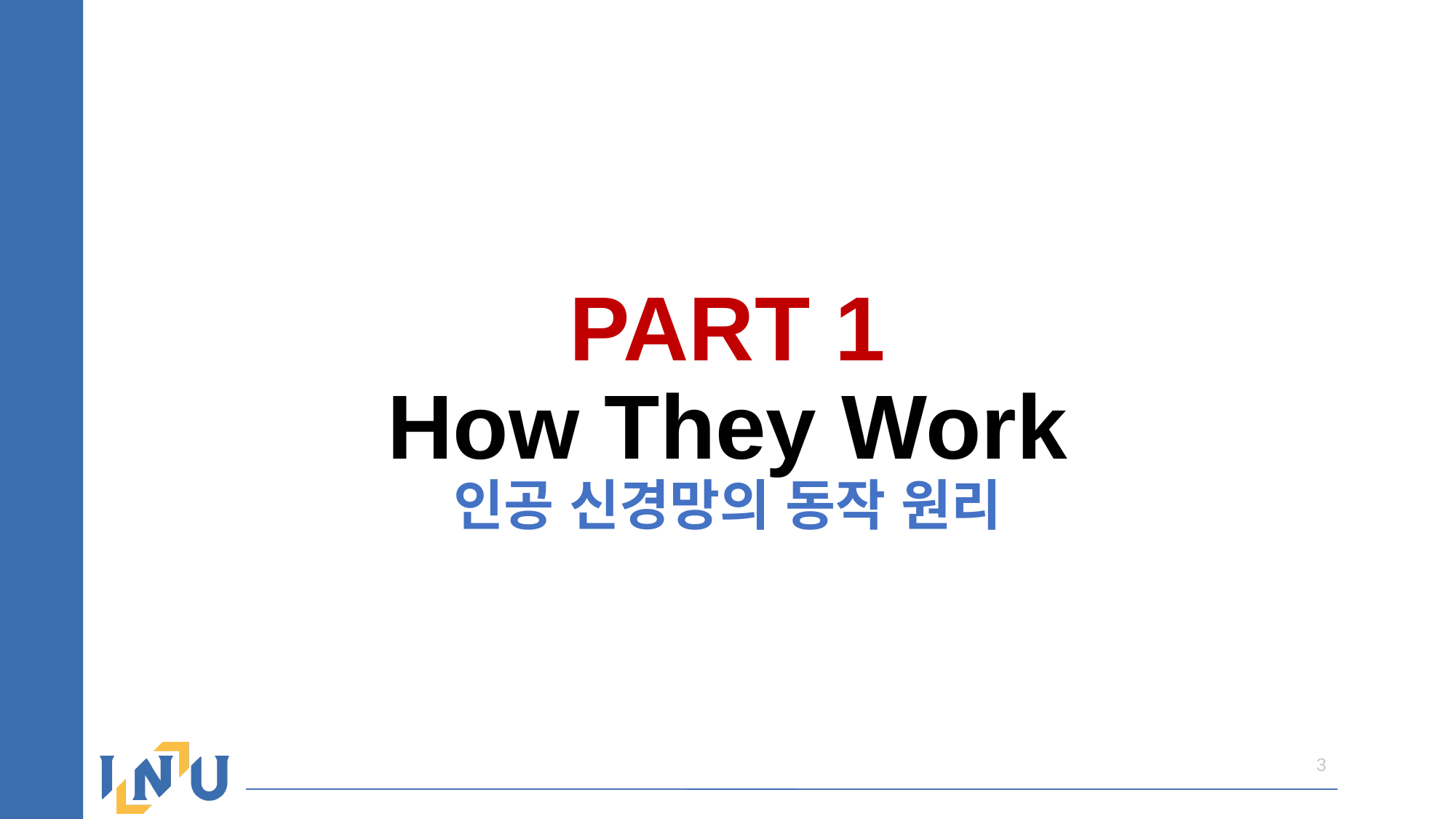

# PART 1 How They Work 인공 신경망의 동작 원리
3